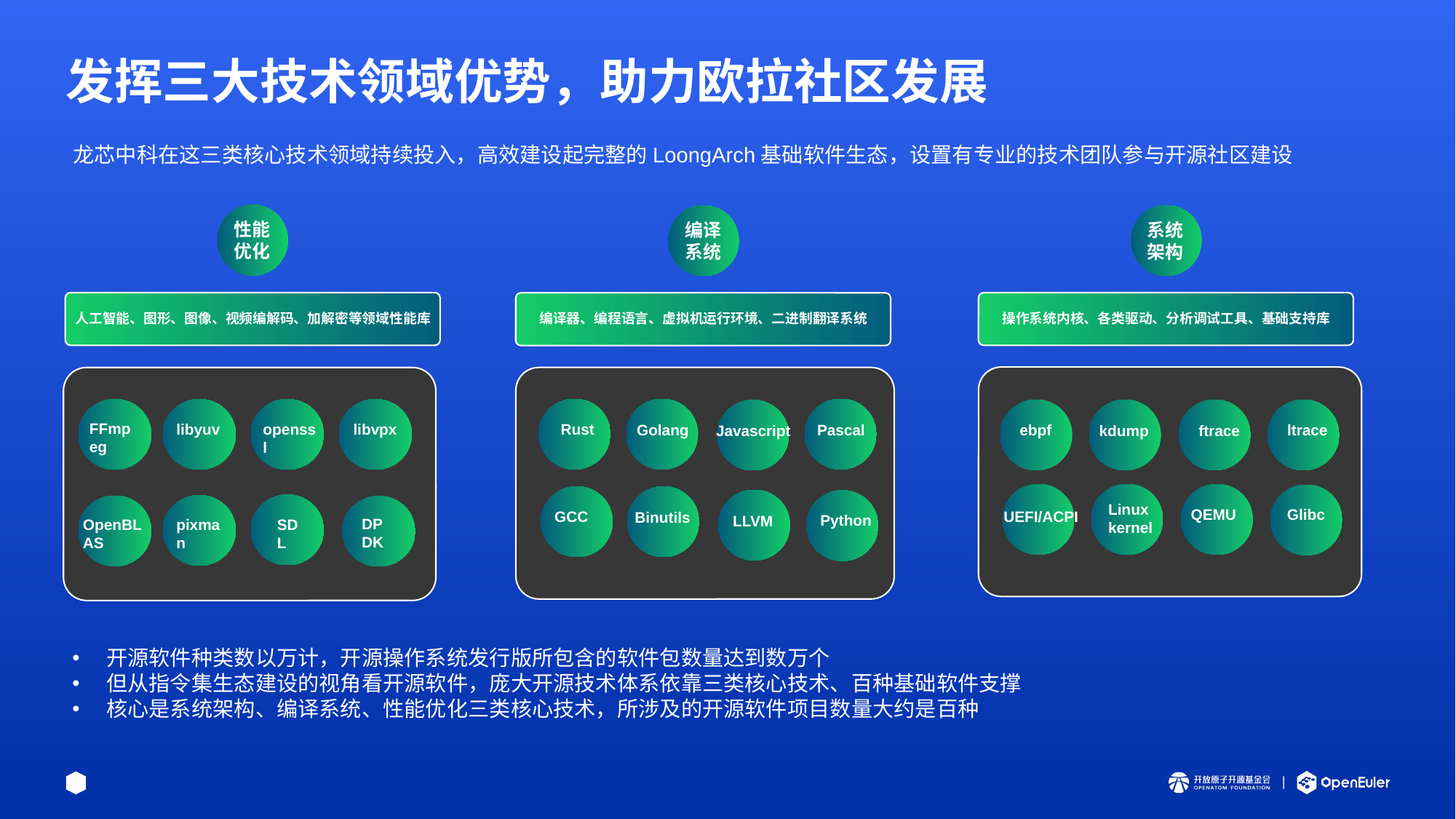

# 发挥三大技术领域优势，助力欧拉社区发展
龙芯中科在这三类核心技术领域持续投入，高效建设起完整的LoongArch基础软件生态，设置有专业的技术团队参与开源社区建设
性能优化
人工智能、图形、图像、视频编解码、加解密等领域性能库

FFmpeg
libyuv
openssl
libvpx

DPDK
OpenBLAS
pixman
SDL
系统架构
操作系统内核、各类驱动、分析调试工具、基础支持库

ebpf
ltrace
kdump
ftrace

Linux
kernel
QEMU
Glibc
UEFI/ACPI
编译系统
编译器、编程语言、虚拟机运行环境、二进制翻译系统

Rust
Golang
Pascal
Javascript

GCC
Binutils
Python
LLVM
开源软件种类数以万计，开源操作系统发行版所包含的软件包数量达到数万个
但从指令集生态建设的视角看开源软件，庞大开源技术体系依靠三类核心技术、百种基础软件支撑
核心是系统架构、编译系统、性能优化三类核心技术，所涉及的开源软件项目数量大约是百种
13